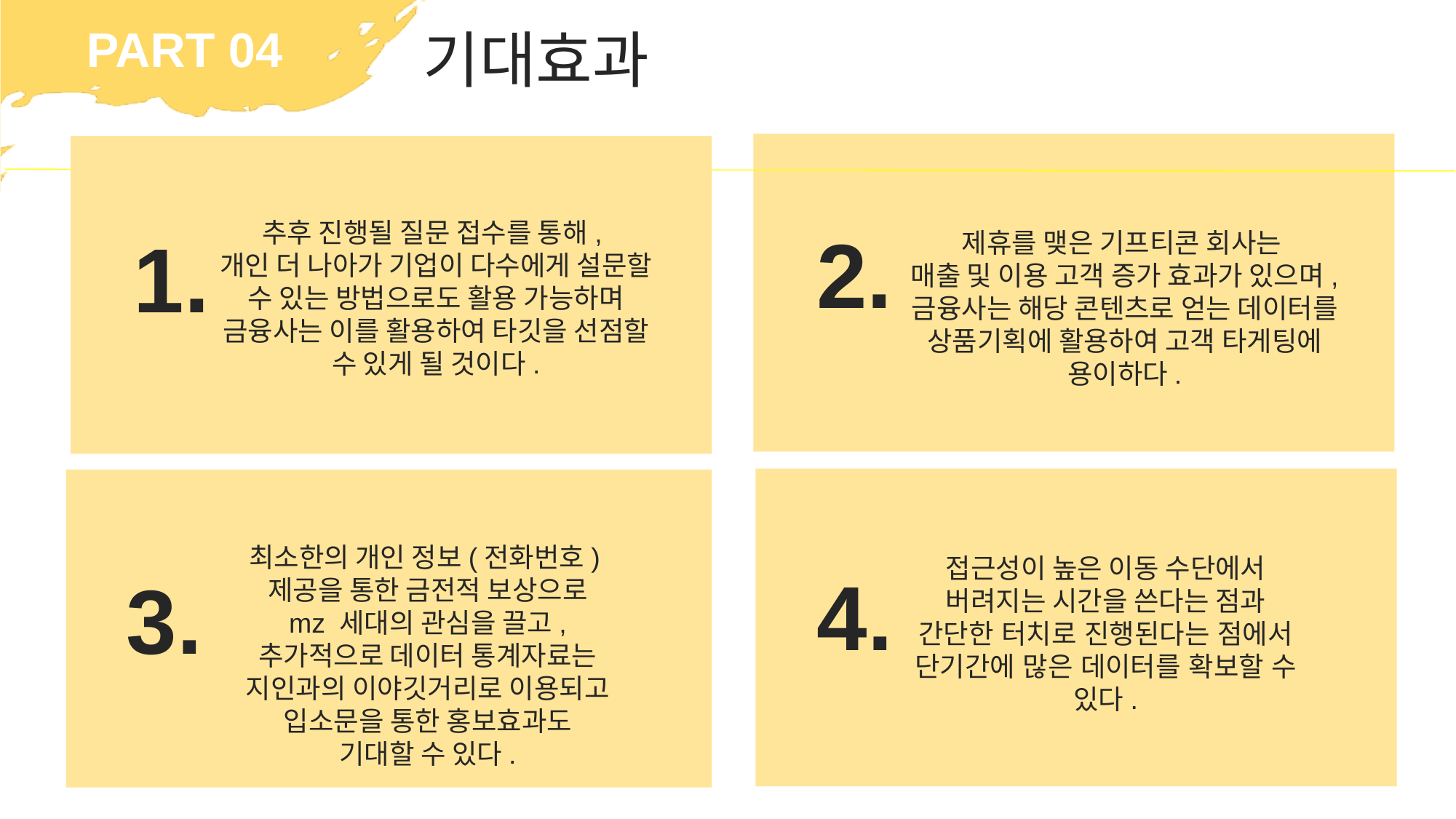

PART NO. 숫자는 [보기 > 슬라이드 마스터]에서 수정/삭제 가능합니다.
기대효과

추후 진행될 질문 접수를 통해,
개인 더 나아가 기업이 다수에게 설문할 수 있는 방법으로도 활용 가능하며
금융사는 이를 활용하여 타깃을 선점할 수 있게 될 것이다.

2.
1.
제휴를 맺은 기프티콘 회사는
매출 및 이용 고객 증가 효과가 있으며, 금융사는 해당 콘텐츠로 얻는 데이터를 상품기획에 활용하여 고객 타게팅에 용이하다.

최소한의 개인 정보(전화번호)제공을 통한 금전적 보상으로 mz 세대의 관심을 끌고, 추가적으로 데이터 통계자료는 지인과의 이야깃거리로 이용되고 입소문을 통한 홍보효과도 기대할 수 있다.

접근성이 높은 이동 수단에서 버려지는 시간을 쓴다는 점과 간단한 터치로 진행된다는 점에서 단기간에 많은 데이터를 확보할 수 있다.

4.
3.